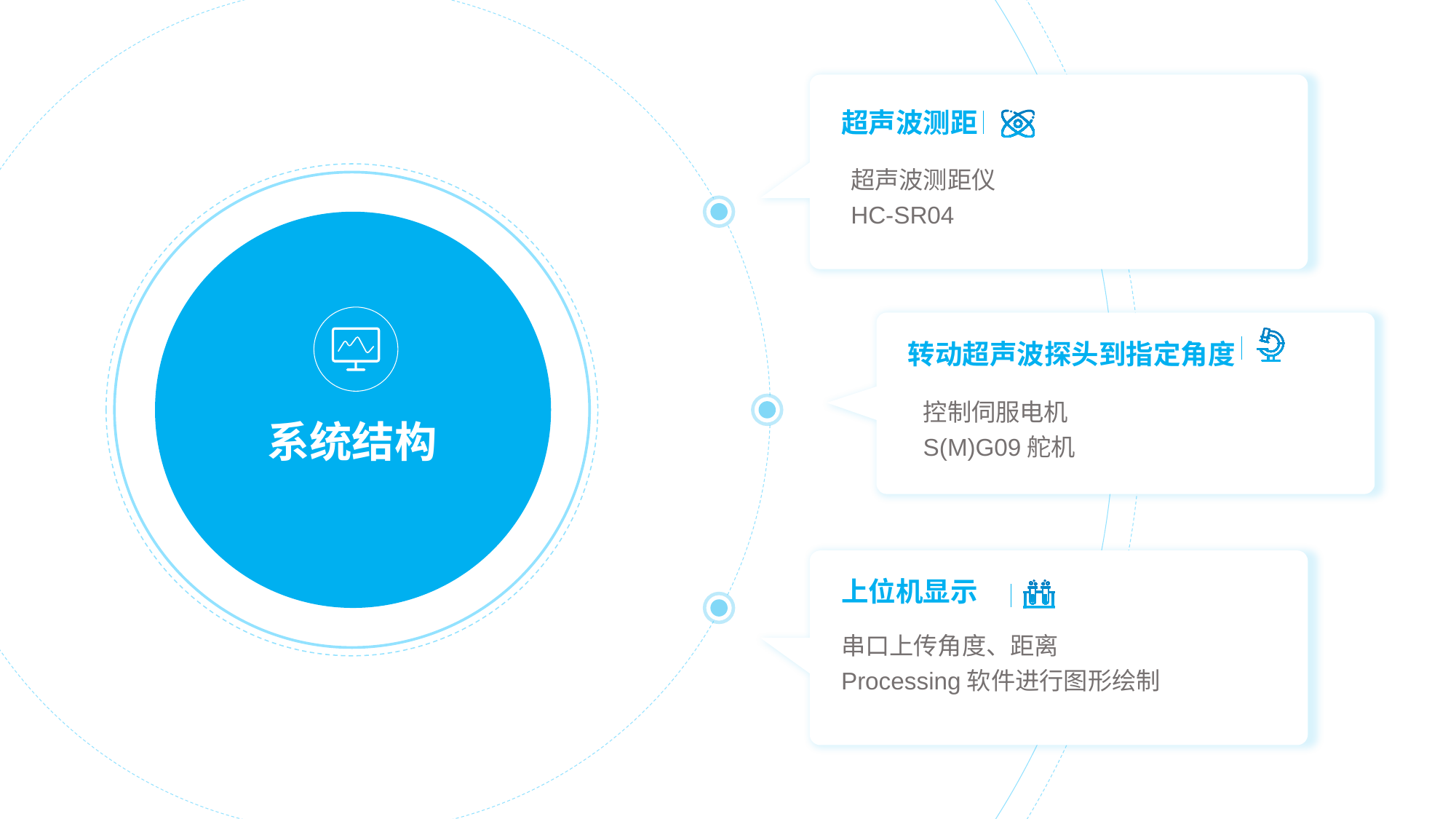

超声波测距

超声波测距仪
HC-SR04

转动超声波探头到指定角度
控制伺服电机
S(M)G09舵机

系统结构

上位机显示

串口上传角度、距离
Processing软件进行图形绘制